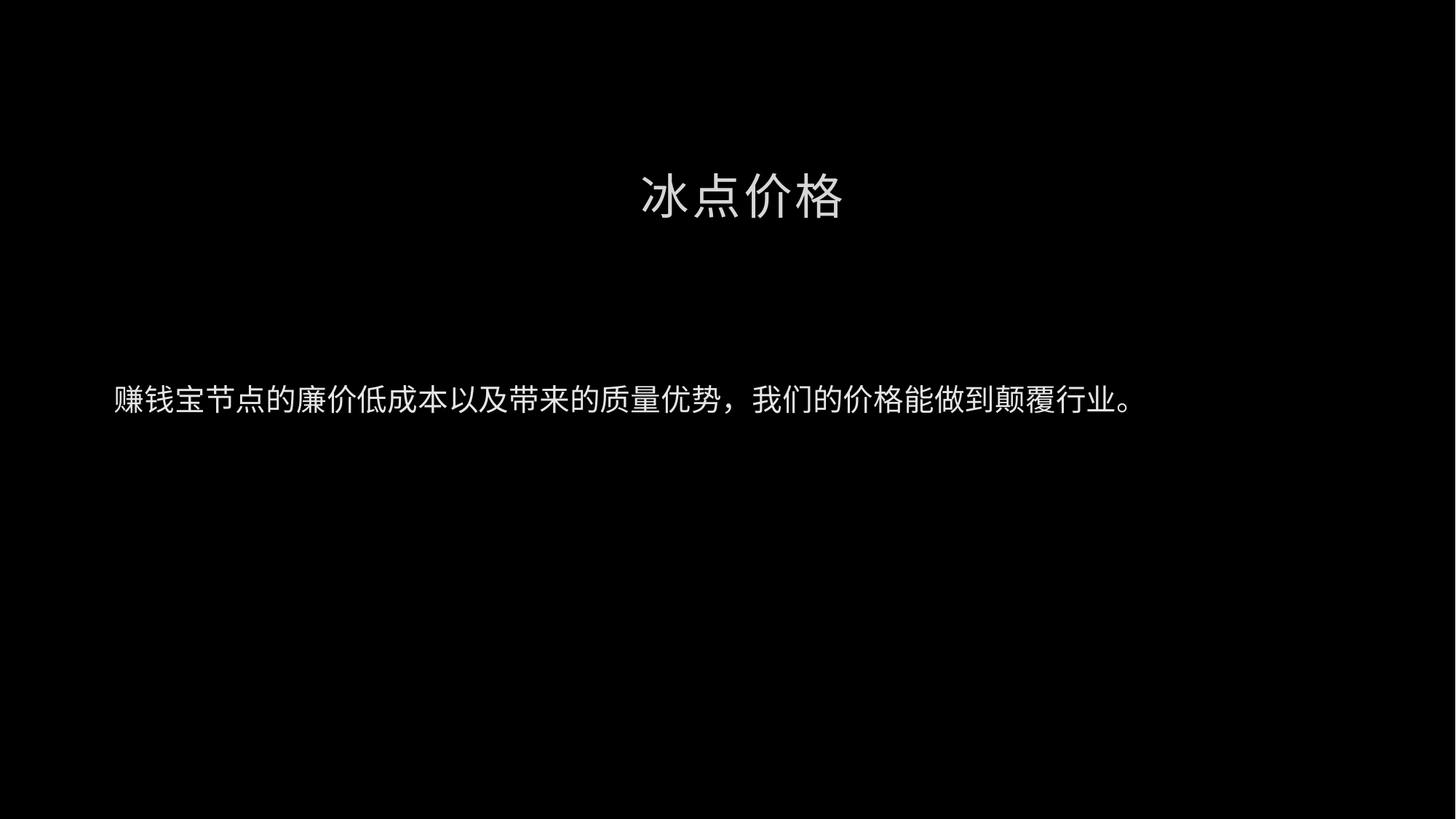

冰点价格
赚钱宝节点的廉价低成本以及带来的质量优势，我们的价格能做到颠覆行业。